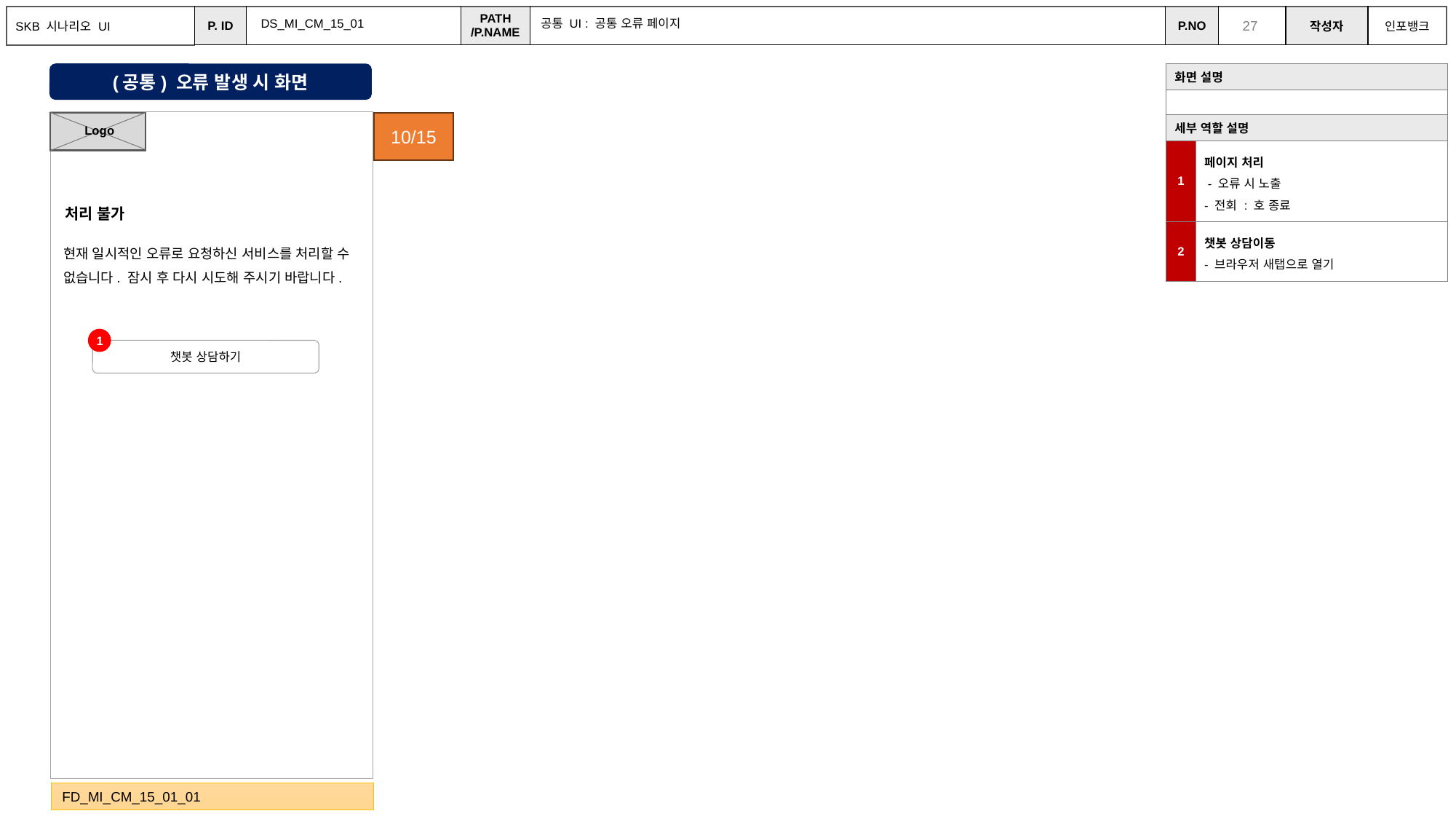

DS_MI_CM_15_01
공통 UI : 공통 오류 페이지
(공통) 오류 발생 시 화면
| 화면 설명 |  |
| --- | --- |
|  |  |
| 세부 역할 설명 |  |
| 1 | 페이지 처리 - 오류 시 노출 - 전회 : 호 종료 |
| 2 | 챗봇 상담이동 - 브라우저 새탭으로 열기 |

Logo
10/15
처리 불가
현재 일시적인 오류로 요청하신 서비스를 처리할 수 없습니다. 잠시 후 다시 시도해 주시기 바랍니다.
1

챗봇 상담하기
FD_MI_CM_15_01_01